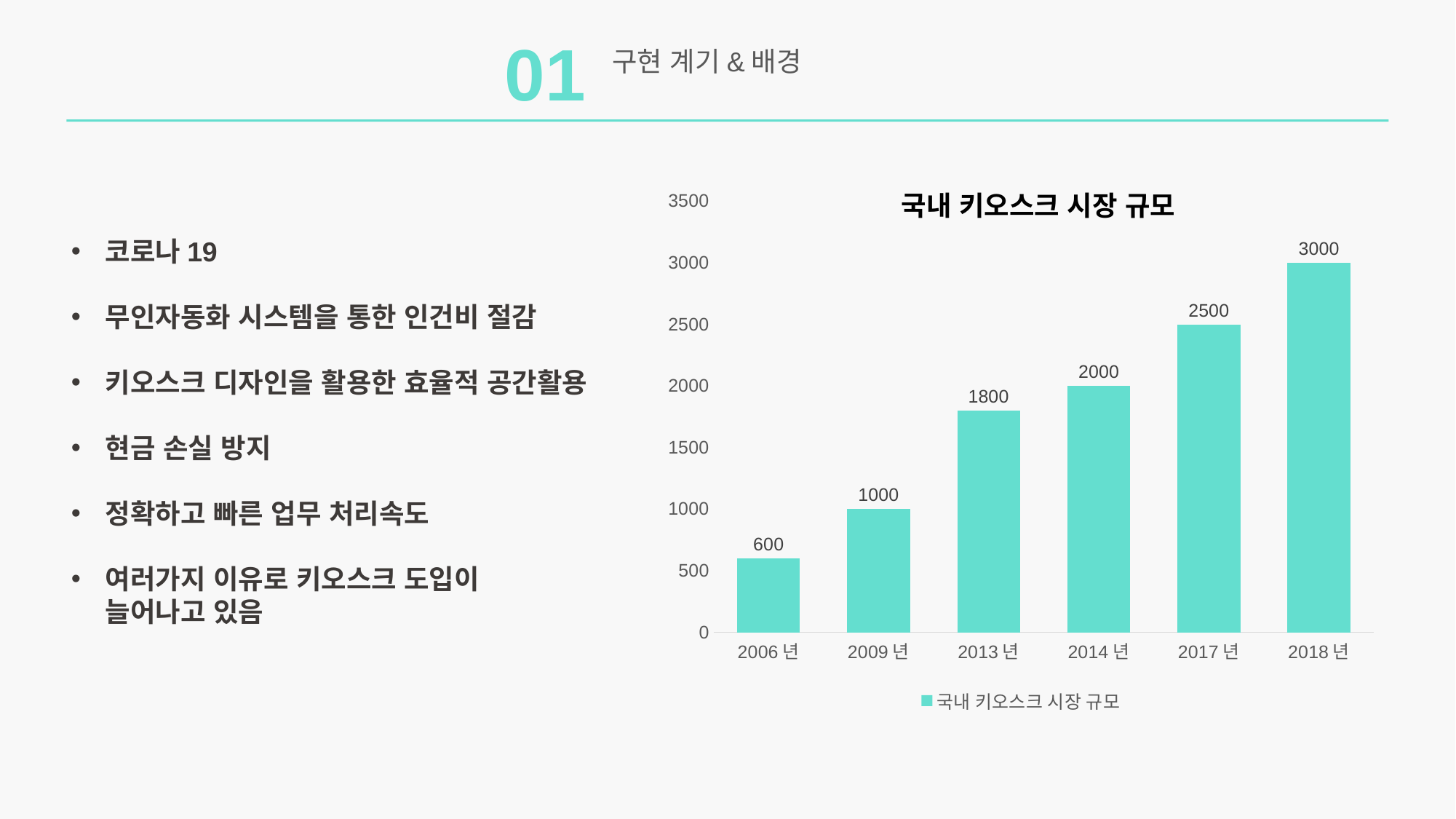

01

구현 계기&배경

### Chart

| Category | 국내 키오스크 시장 규모 |
|---|---|
| 2006년 | 600.0 |
| 2009년 | 1000.0 |
| 2013년 | 1800.0 |
| 2014년 | 2000.0 |
| 2017년 | 2500.0 |
| 2018년 | 3000.0 |
국내 키오스크 시장 규모
코로나19
무인자동화 시스템을 통한 인건비 절감
키오스크 디자인을 활용한 효율적 공간활용
현금 손실 방지
정확하고 빠른 업무 처리속도
여러가지 이유로 키오스크 도입이
늘어나고 있음